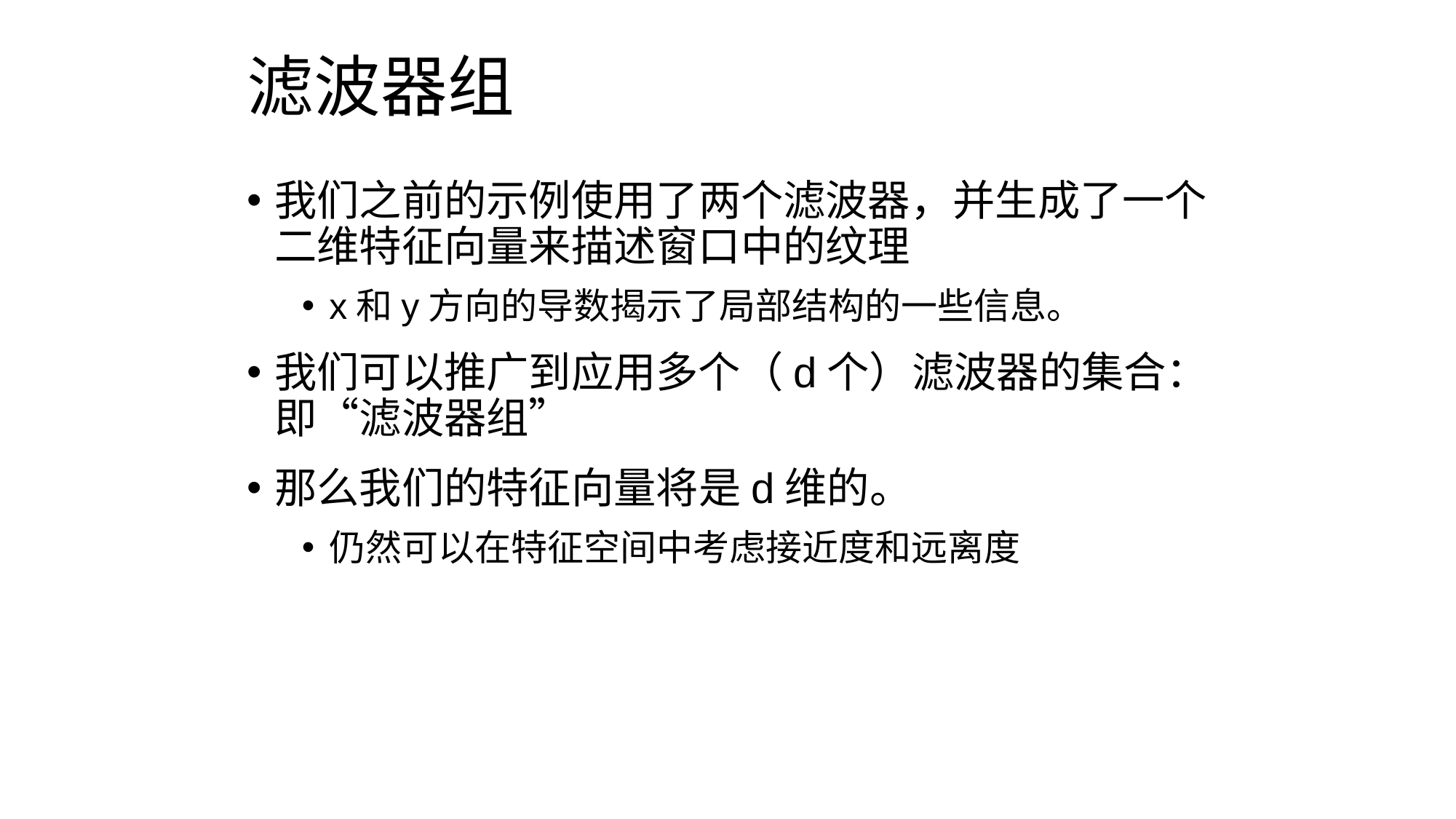

# 滤波器组
我们之前的示例使用了两个滤波器，并生成了一个二维特征向量来描述窗口中的纹理
x和y方向的导数揭示了局部结构的一些信息。
我们可以推广到应用多个（d个）滤波器的集合：即“滤波器组”
那么我们的特征向量将是d维的。
仍然可以在特征空间中考虑接近度和远离度